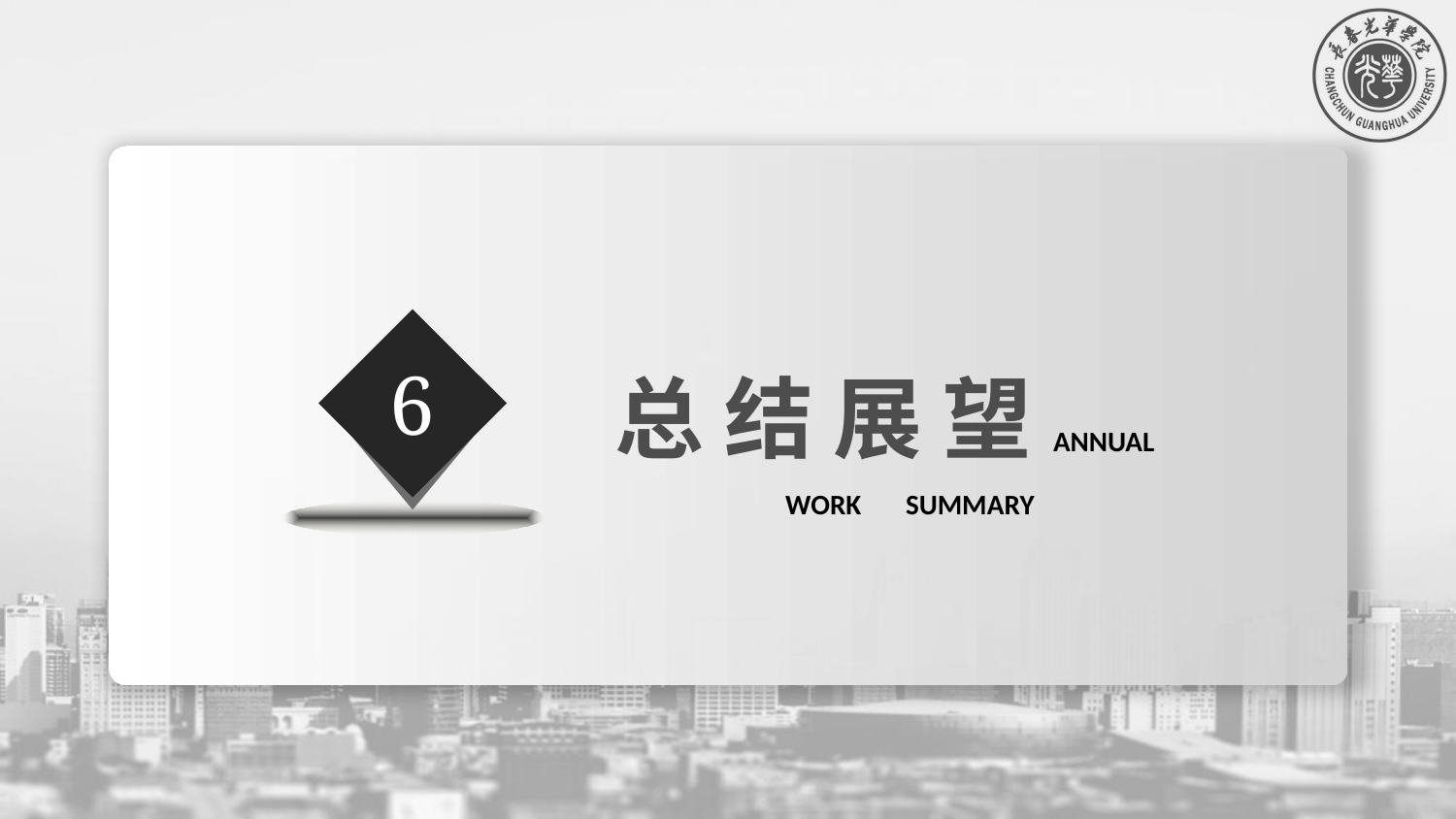

总 结 展 望ANNUAL         WORK       SUMMARY

6